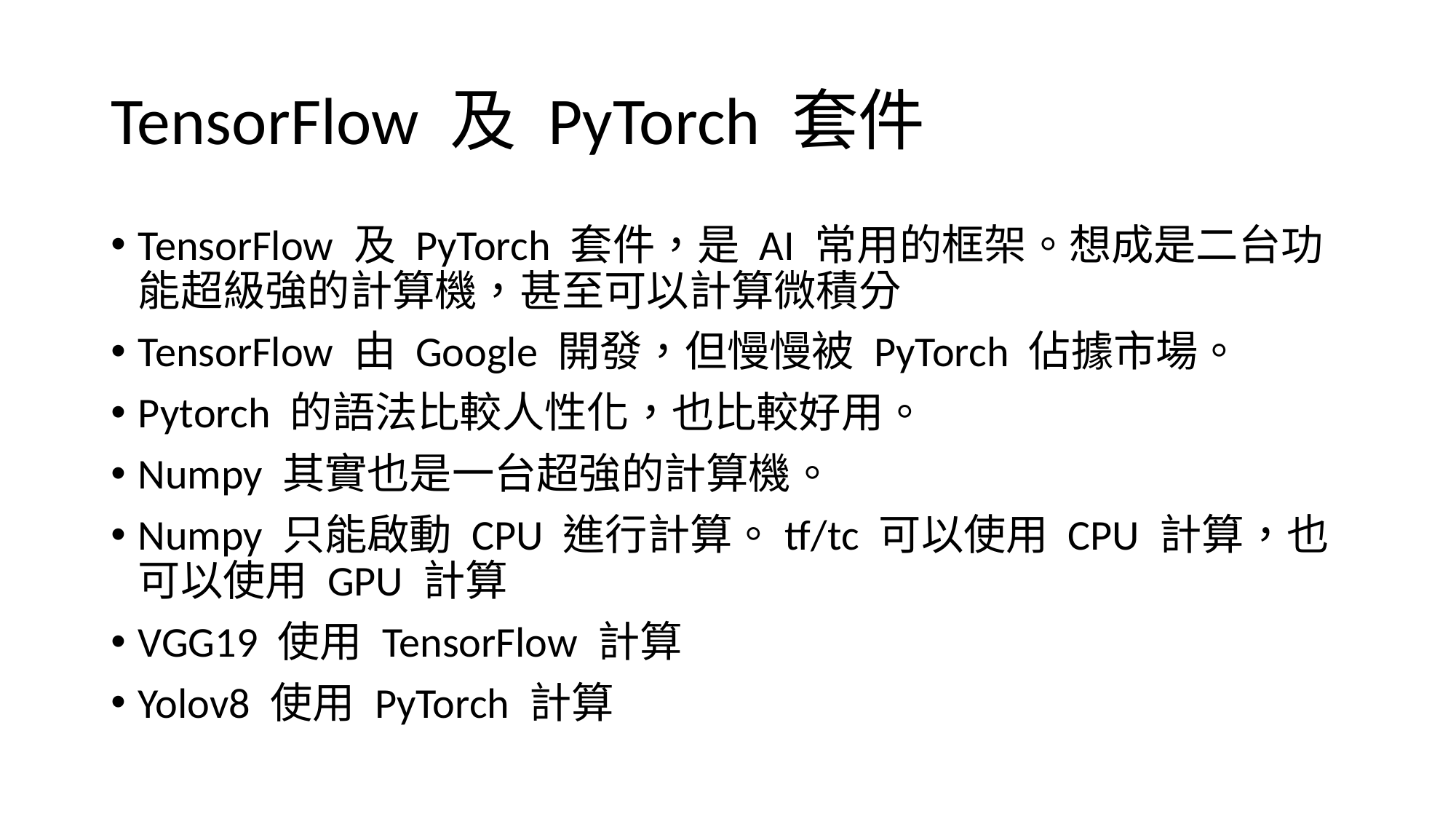

# TensorFlow 及 PyTorch 套件
TensorFlow 及 PyTorch 套件，是 AI 常用的框架。想成是二台功能超級強的計算機，甚至可以計算微積分
TensorFlow 由 Google 開發，但慢慢被 PyTorch 佔據市場。
Pytorch 的語法比較人性化，也比較好用。
Numpy 其實也是一台超強的計算機。
Numpy 只能啟動 CPU 進行計算。tf/tc 可以使用 CPU 計算，也可以使用 GPU 計算
VGG19 使用 TensorFlow 計算
Yolov8 使用 PyTorch 計算